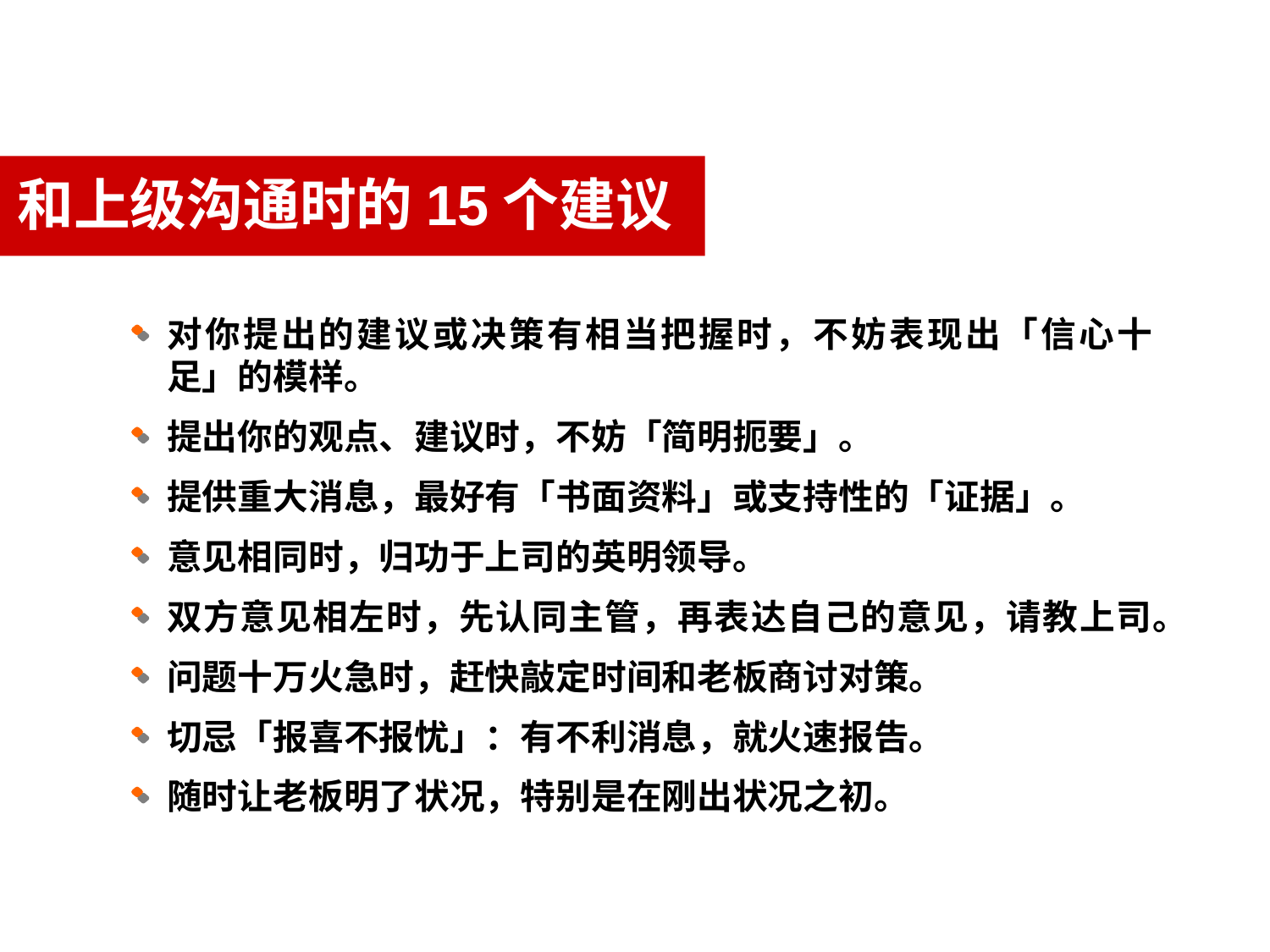

和上级沟通时的15个建议

对你提出的建议或决策有相当把握时，不妨表现出「信心十足」的模样。
提出你的观点、建议时，不妨「简明扼要」。
提供重大消息，最好有「书面资料」或支持性的「证据」。
意见相同时，归功于上司的英明领导。
双方意见相左时，先认同主管，再表达自己的意见，请教上司。
问题十万火急时，赶快敲定时间和老板商讨对策。
切忌「报喜不报忧」：有不利消息，就火速报告。
随时让老板明了状况，特别是在刚出状况之初。